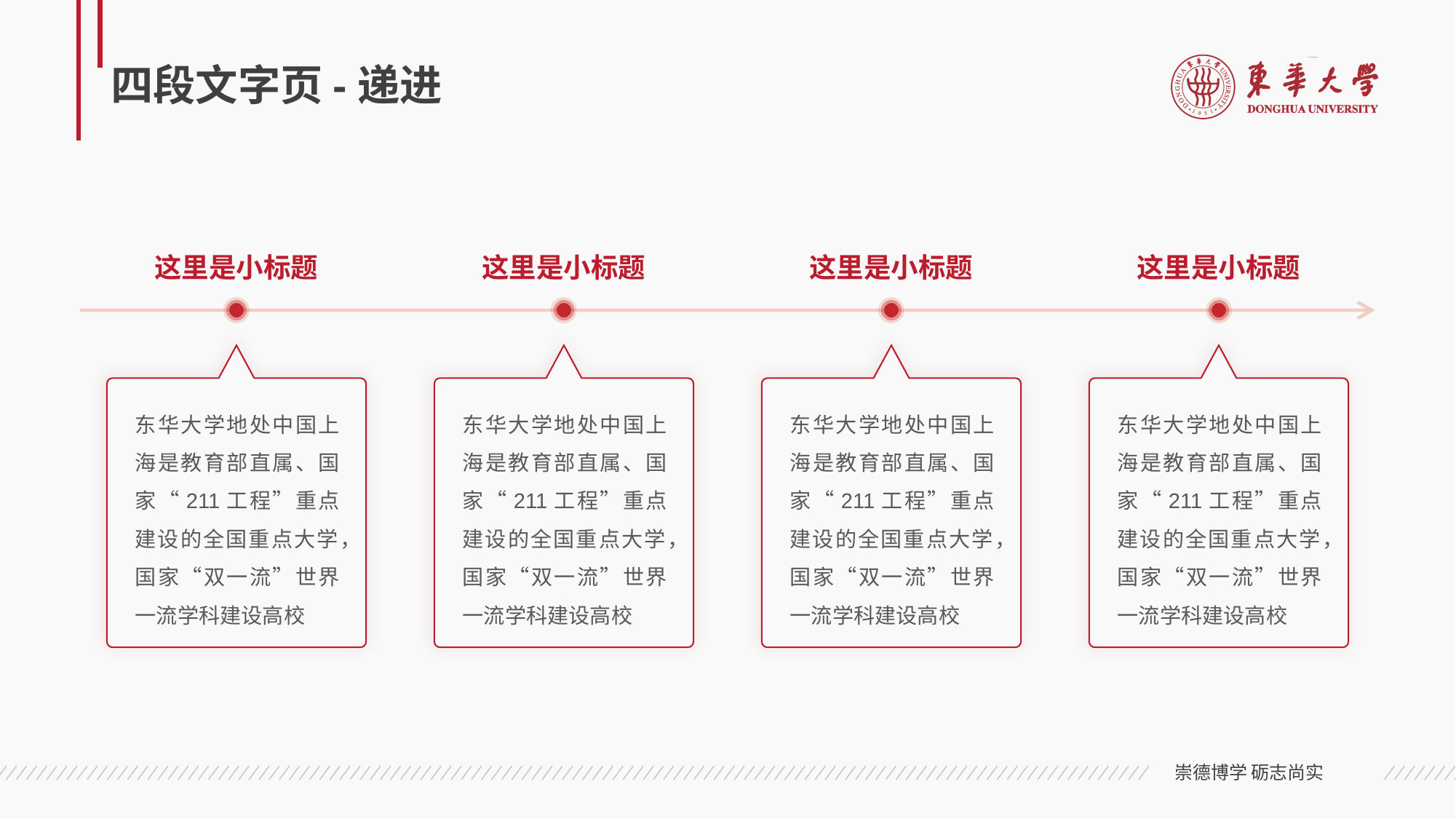

# 四段文字页-递进
这里是小标题
这里是小标题
这里是小标题
这里是小标题

东华大学地处中国上海是教育部直属、国家“211工程”重点建设的全国重点大学，国家“双一流”世界一流学科建设高校
东华大学地处中国上海是教育部直属、国家“211工程”重点建设的全国重点大学，国家“双一流”世界一流学科建设高校
东华大学地处中国上海是教育部直属、国家“211工程”重点建设的全国重点大学，国家“双一流”世界一流学科建设高校
东华大学地处中国上海是教育部直属、国家“211工程”重点建设的全国重点大学，国家“双一流”世界一流学科建设高校